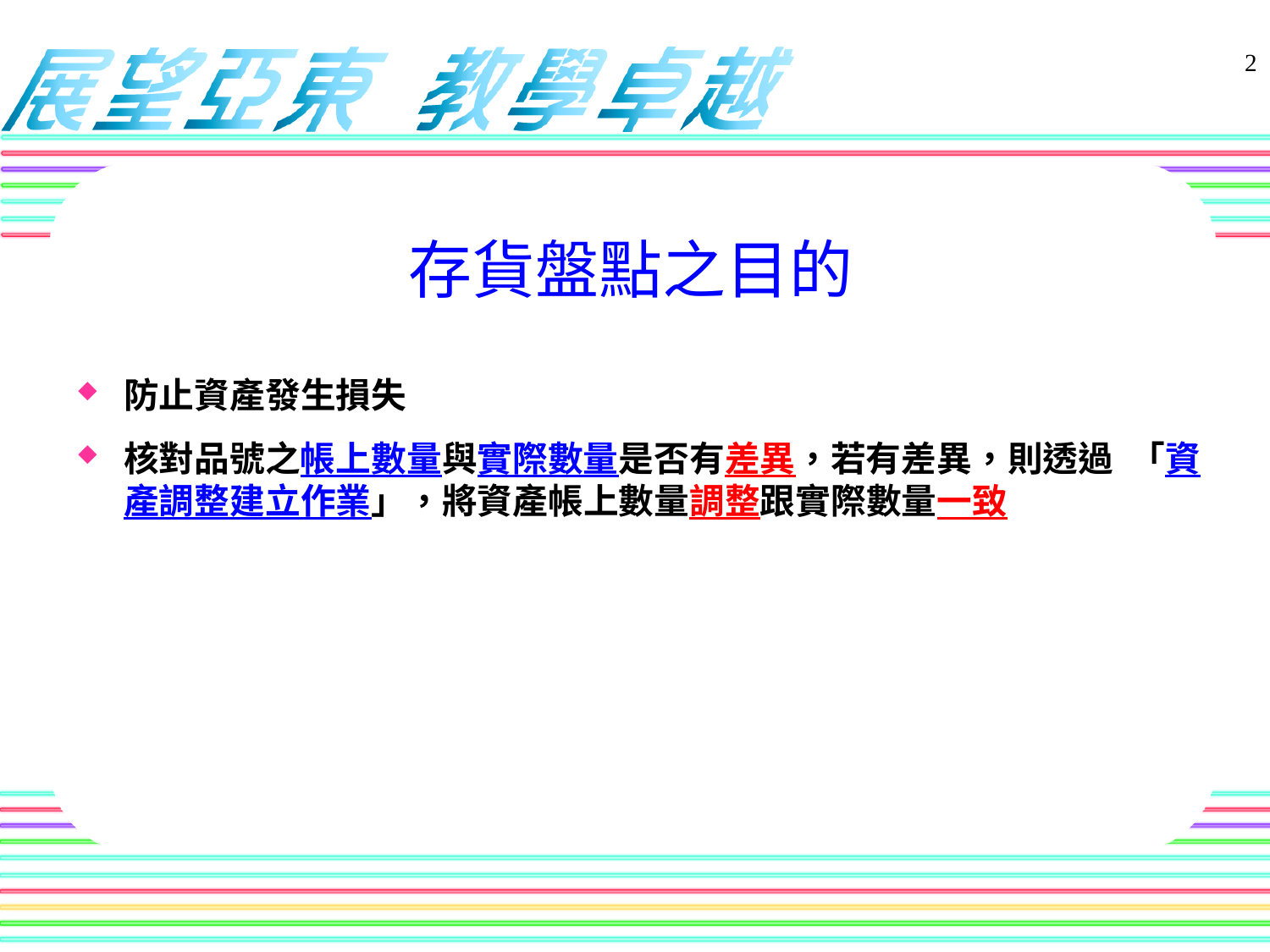

2
# 存貨盤點之目的
防止資產發生損失
核對品號之帳上數量與實際數量是否有差異，若有差異，則透過  「資產調整建立作業」，將資產帳上數量調整跟實際數量一致